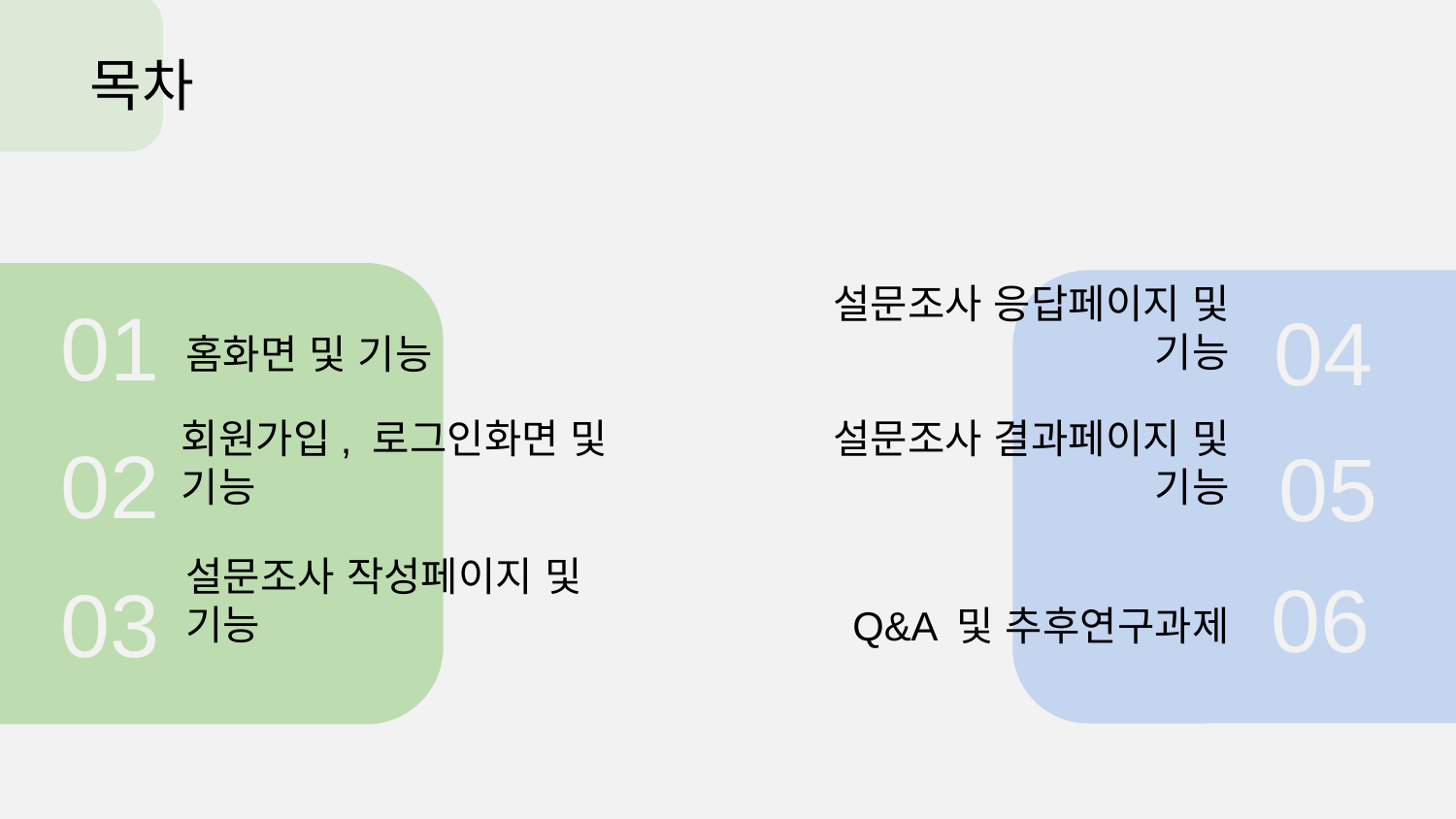

목차

01
04

설문조사 응답페이지 및 기능
홈화면 및 기능
02
05
회원가입, 로그인화면 및 기능
설문조사 결과페이지 및 기능
06
03
설문조사 작성페이지 및 기능
Q&A 및 추후연구과제